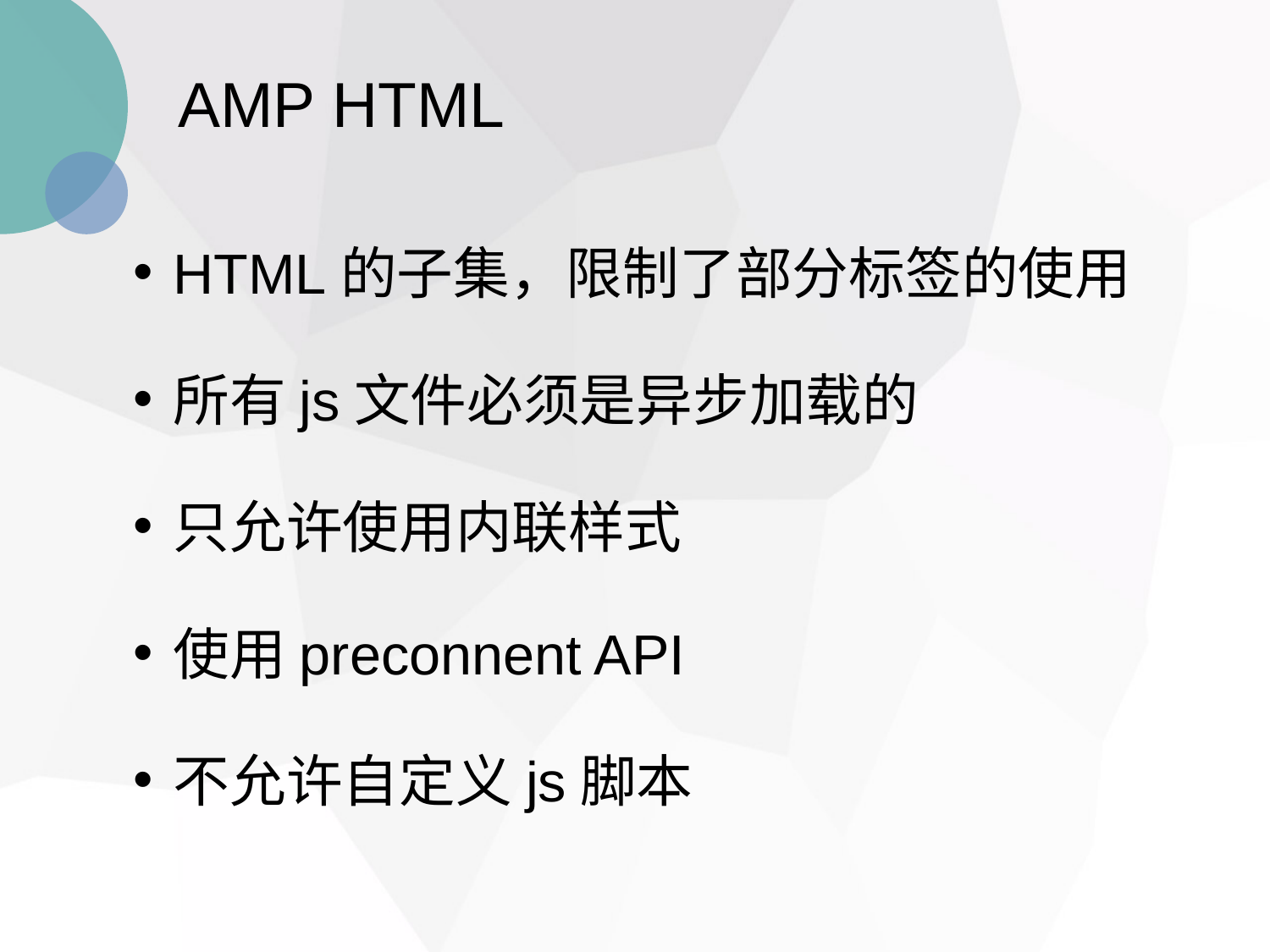

AMP HTML

HTML的子集，限制了部分标签的使用

所有js文件必须是异步加载的

只允许使用内联样式

使用preconnent API

不允许自定义js脚本